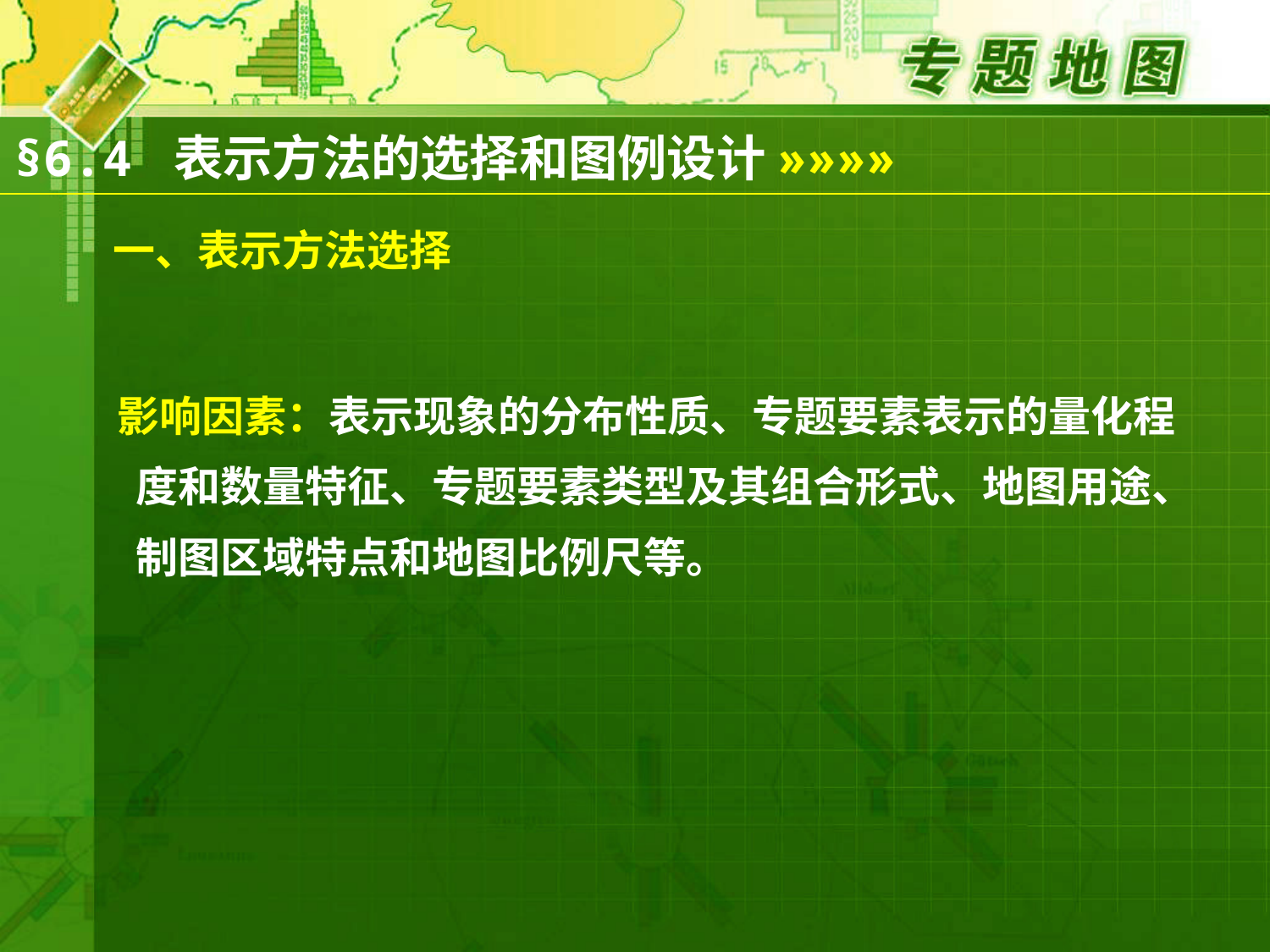

»»»»
§6.4 表示方法的选择和图例设计
一、表示方法选择
  影响因素：表示现象的分布性质、专题要素表示的量化程度和数量特征、专题要素类型及其组合形式、地图用途、制图区域特点和地图比例尺等。